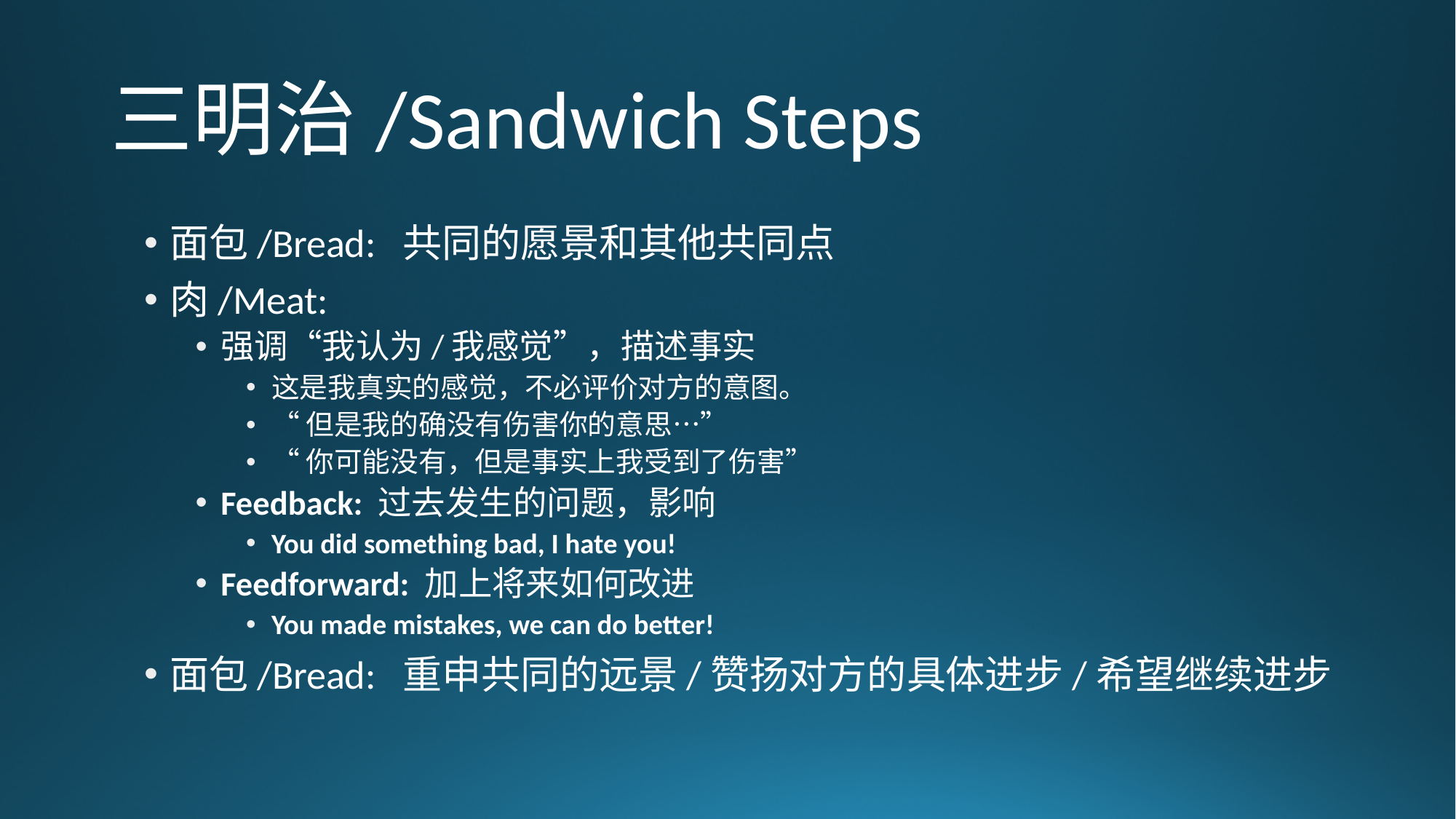

# 三明治/Sandwich Steps
面包/Bread:  共同的愿景和其他共同点
肉/Meat:
强调“我认为/我感觉”，描述事实
这是我真实的感觉，不必评价对方的意图。
“但是我的确没有伤害你的意思…”
“你可能没有，但是事实上我受到了伤害”
Feedback: 过去发生的问题，影响
You did something bad, I hate you!
Feedforward: 加上将来如何改进
You made mistakes, we can do better!
面包/Bread:  重申共同的远景/赞扬对方的具体进步/希望继续进步